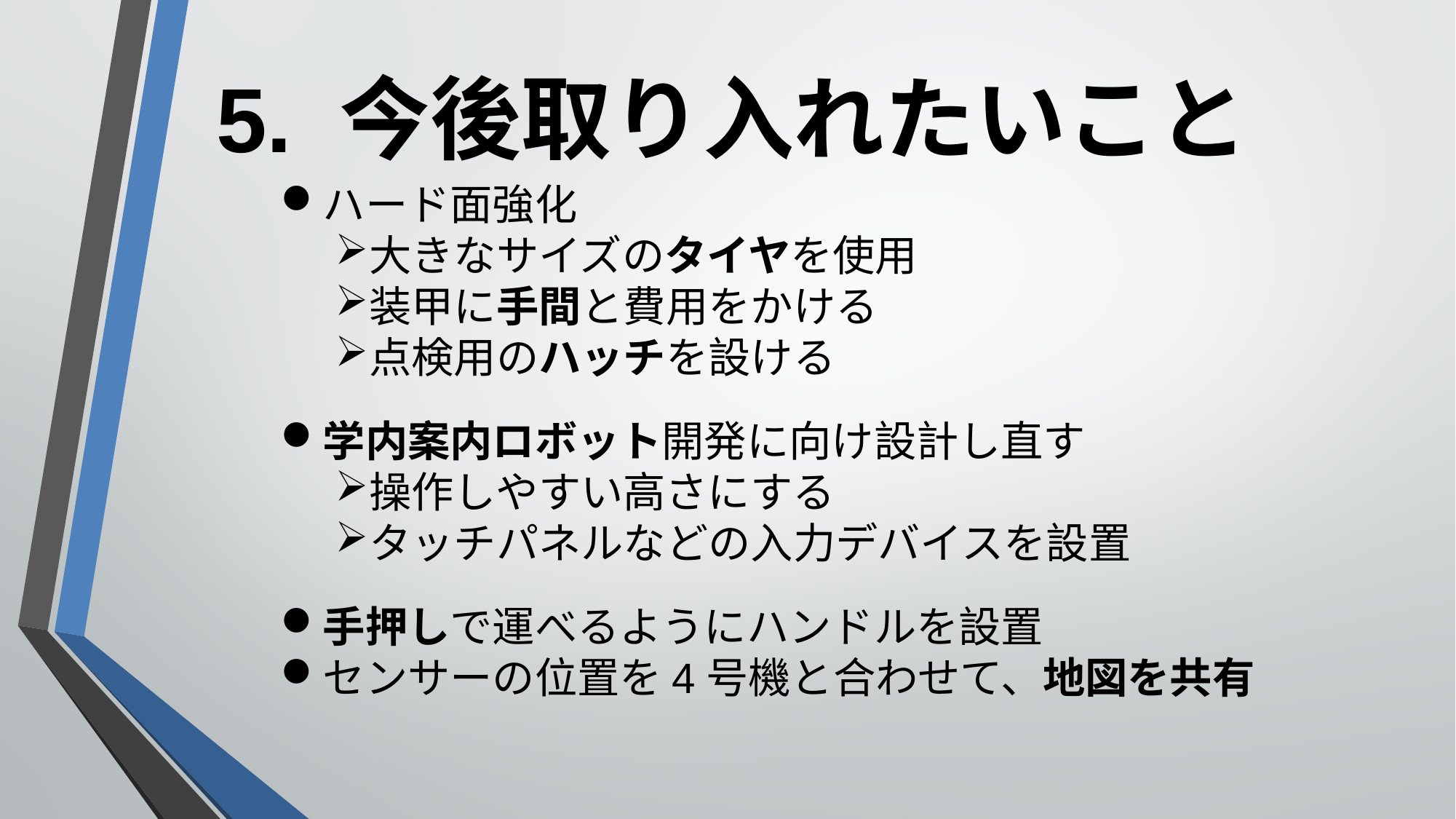

5. 今後取り入れたいこと
ハード面強化
大きなサイズのタイヤを使用
装甲に手間と費用をかける
点検用のハッチを設ける

学内案内ロボット開発に向け設計し直す
操作しやすい高さにする
タッチパネルなどの入力デバイスを設置

手押しで運べるようにハンドルを設置
センサーの位置を4号機と合わせて、地図を共有